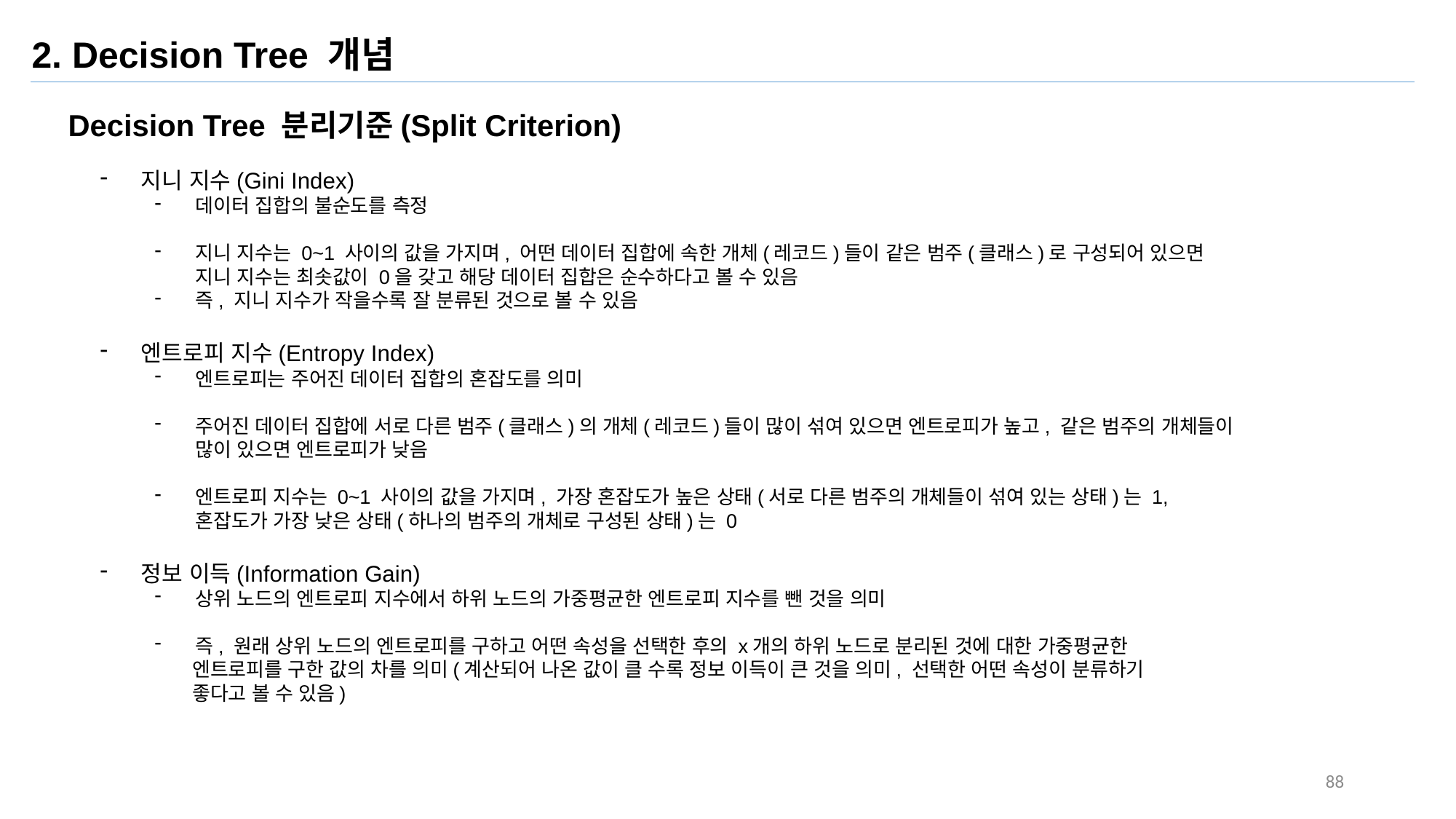

2. Decision Tree 개념
Decision Tree 분리기준(Split Criterion)
지니 지수(Gini Index)
데이터 집합의 불순도를 측정

지니 지수는 0~1 사이의 값을 가지며, 어떤 데이터 집합에 속한 개체(레코드)들이 같은 범주(클래스)로 구성되어 있으면 지니 지수는 최솟값이 0을 갖고 해당 데이터 집합은 순수하다고 볼 수 있음
즉, 지니 지수가 작을수록 잘 분류된 것으로 볼 수 있음

엔트로피 지수(Entropy Index)
엔트로피는 주어진 데이터 집합의 혼잡도를 의미

주어진 데이터 집합에 서로 다른 범주(클래스)의 개체(레코드)들이 많이 섞여 있으면 엔트로피가 높고, 같은 범주의 개체들이 많이 있으면 엔트로피가 낮음

엔트로피 지수는 0~1 사이의 값을 가지며, 가장 혼잡도가 높은 상태(서로 다른 범주의 개체들이 섞여 있는 상태)는 1, 혼잡도가 가장 낮은 상태(하나의 범주의 개체로 구성된 상태)는 0

정보 이득(Information Gain)
상위 노드의 엔트로피 지수에서 하위 노드의 가중평균한 엔트로피 지수를 뺀 것을 의미

즉, 원래 상위 노드의 엔트로피를 구하고 어떤 속성을 선택한 후의 x개의 하위 노드로 분리된 것에 대한 가중평균한
      엔트로피를 구한 값의 차를 의미(계산되어 나온 값이 클 수록 정보 이득이 큰 것을 의미, 선택한 어떤 속성이 분류하기
      좋다고 볼 수 있음)
88